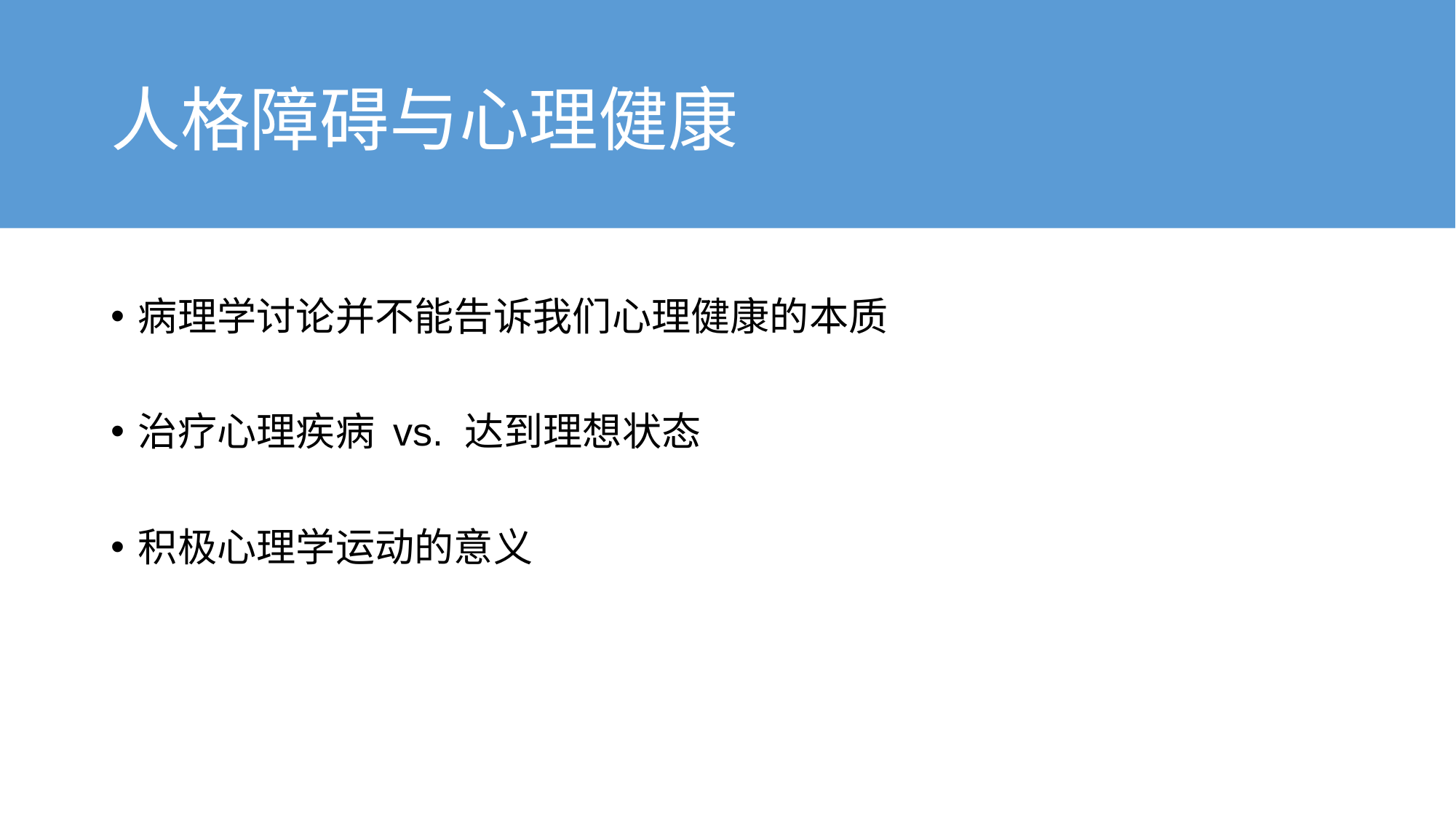

# 人格障碍与心理健康
病理学讨论并不能告诉我们心理健康的本质

治疗心理疾病 vs. 达到理想状态

积极心理学运动的意义